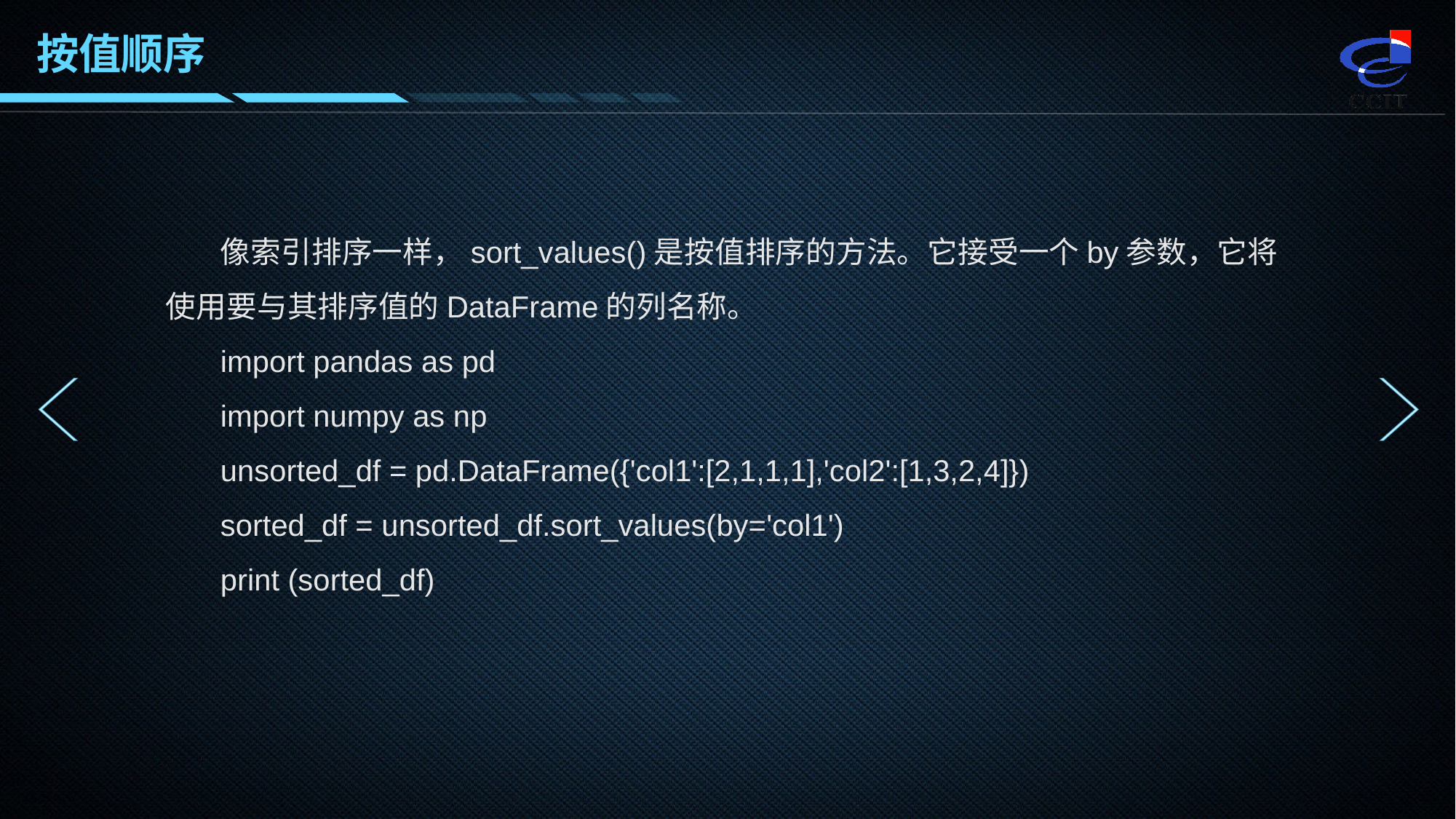

按值顺序
像索引排序一样，sort_values()是按值排序的方法。它接受一个by参数，它将使用要与其排序值的DataFrame的列名称。
import pandas as pd
import numpy as np
unsorted_df = pd.DataFrame({'col1':[2,1,1,1],'col2':[1,3,2,4]})
sorted_df = unsorted_df.sort_values(by='col1')
print (sorted_df)